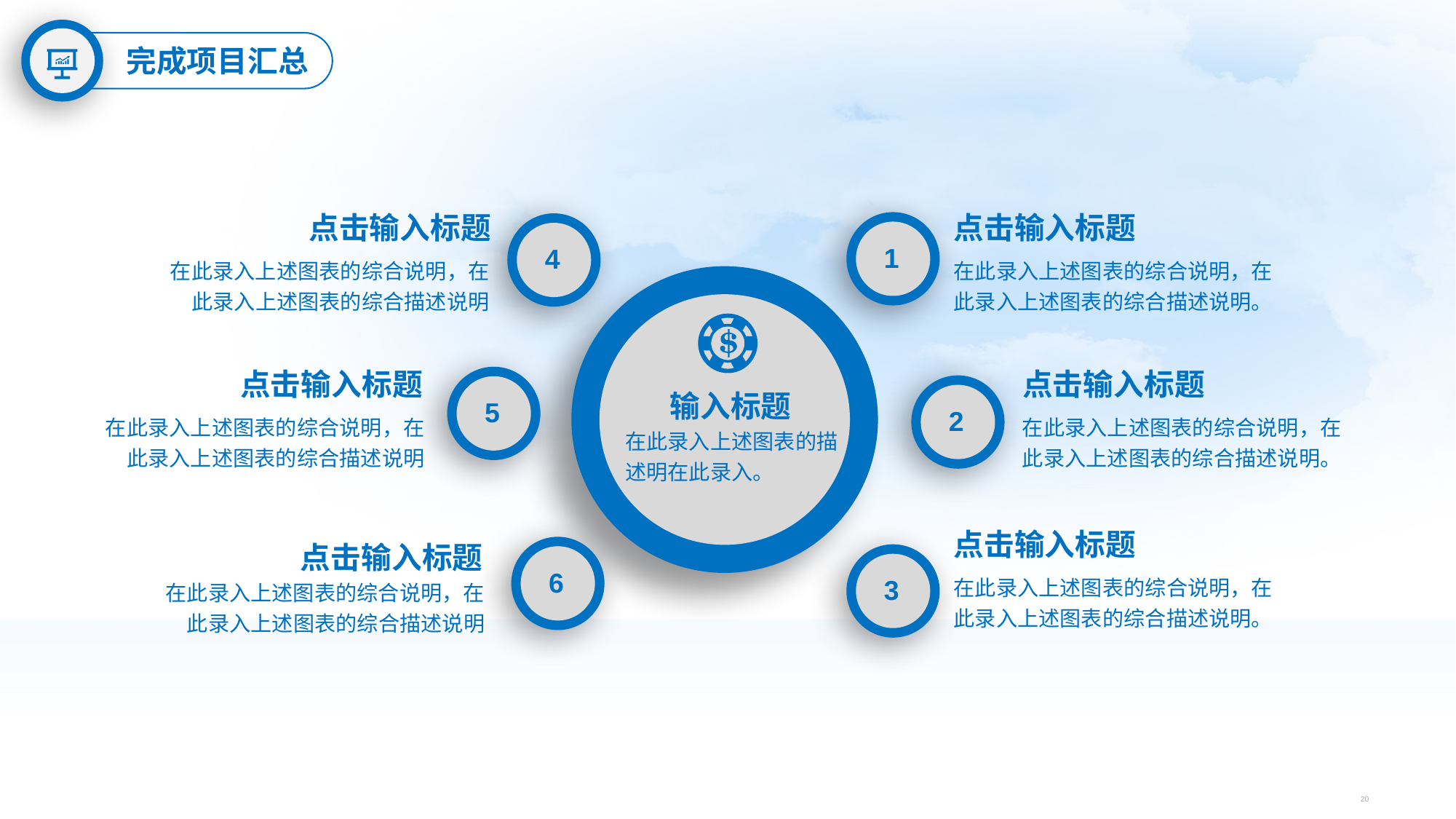

完成项目汇总

点击输入标题
点击输入标题

1

4
在此录入上述图表的综合说明，在此录入上述图表的综合描述说明
在此录入上述图表的综合说明，在此录入上述图表的综合描述说明。

点击输入标题
点击输入标题

5

2
输入标题
在此录入上述图表的综合说明，在此录入上述图表的综合描述说明
在此录入上述图表的综合说明，在此录入上述图表的综合描述说明。
在此录入上述图表的描述明在此录入。
点击输入标题
点击输入标题

6

3
在此录入上述图表的综合说明，在此录入上述图表的综合描述说明。
在此录入上述图表的综合说明，在此录入上述图表的综合描述说明
延时符